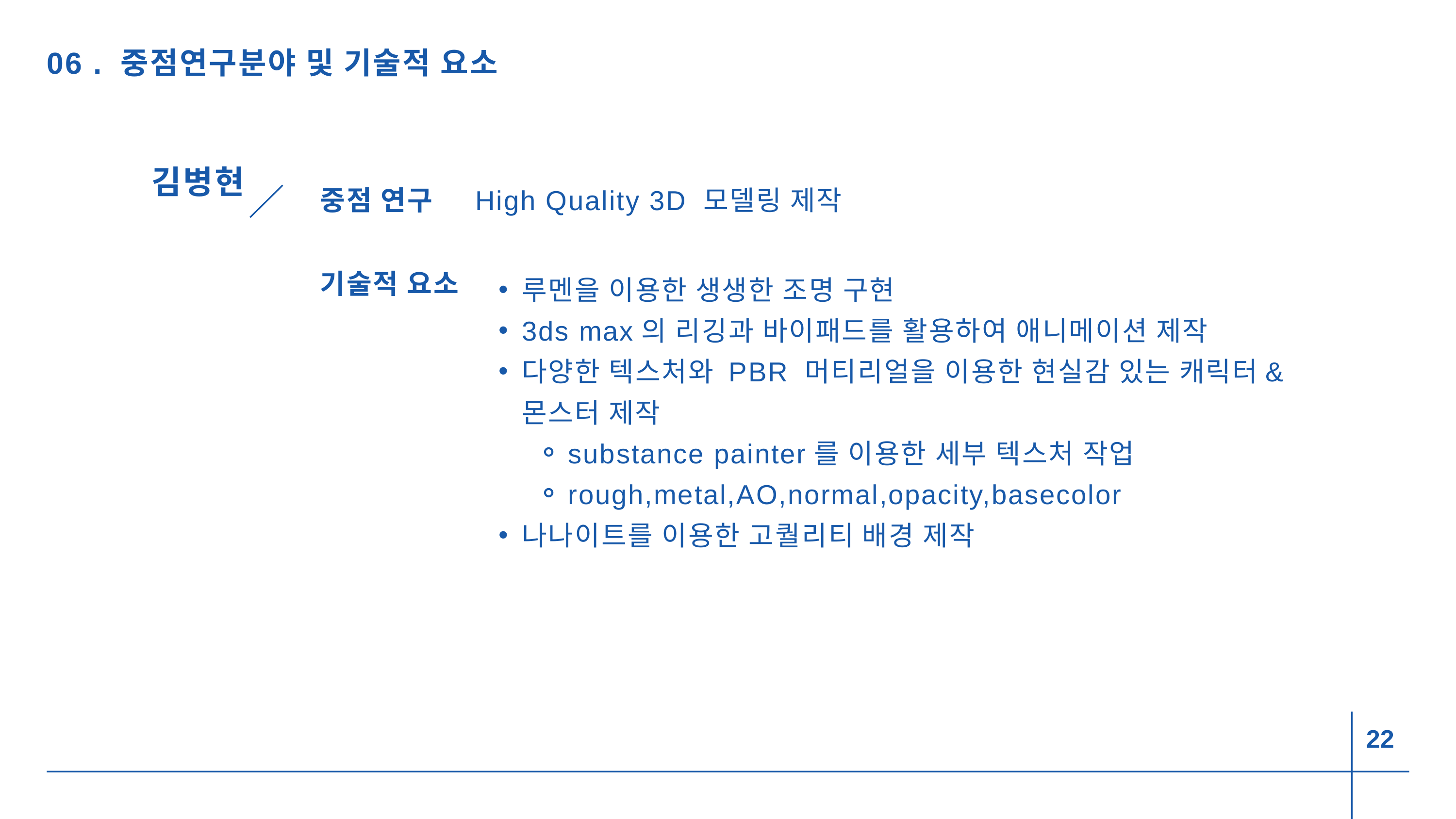

06 . 중점연구분야 및 기술적 요소
김병현

중점 연구
High Quality 3D 모델링 제작
루멘을 이용한 생생한 조명 구현
3ds max의 리깅과 바이패드를 활용하여 애니메이션 제작
다양한 텍스처와 PBR 머티리얼을 이용한 현실감 있는 캐릭터&몬스터 제작
substance painter를 이용한 세부 텍스처 작업
rough,metal,AO,normal,opacity,basecolor
나나이트를 이용한 고퀄리티 배경 제작
기술적 요소

22